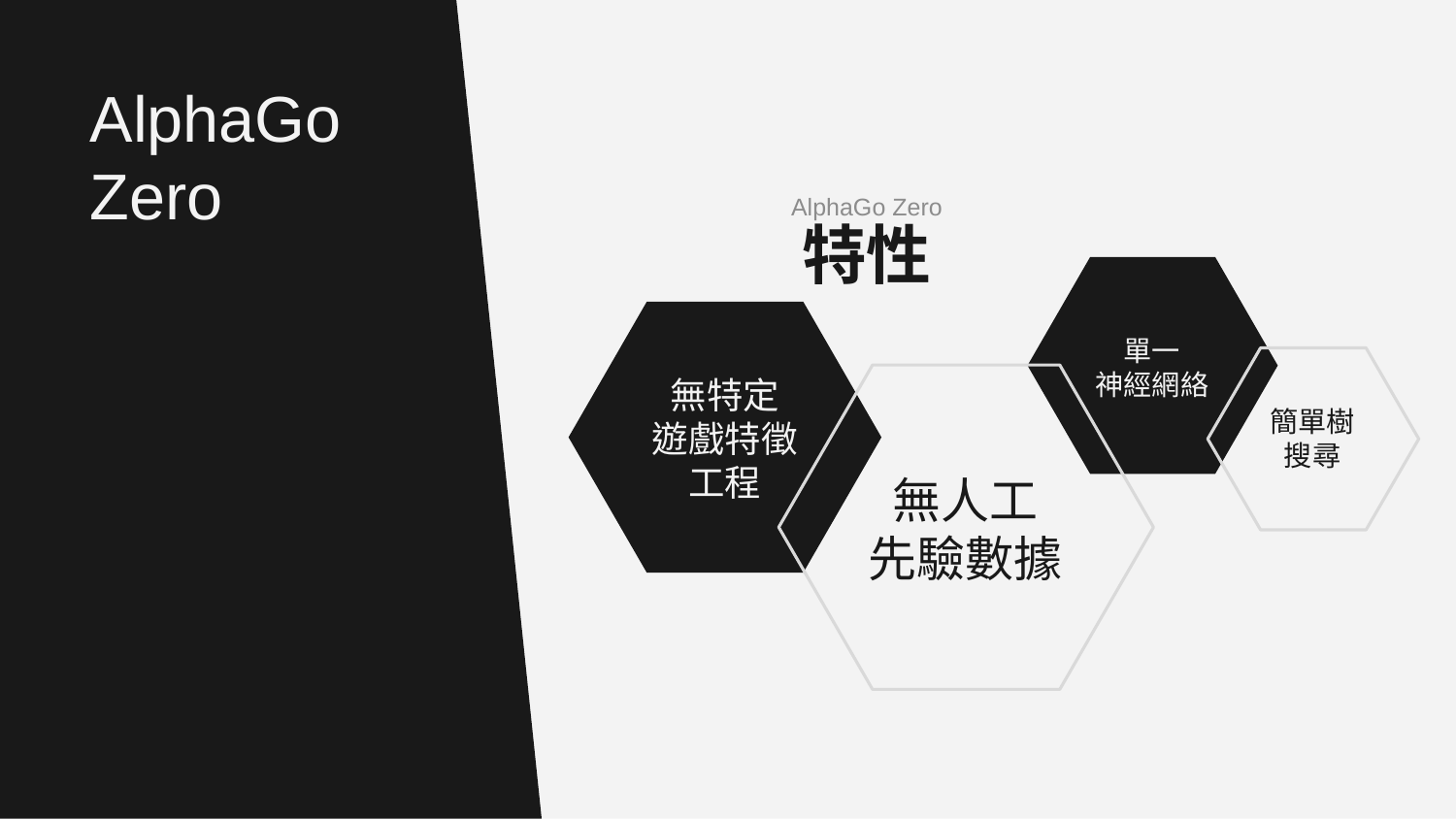

AlphaGo Zero
AlphaGo Zero
特性

單一
神經網絡

無特定
遊戲特徵
工程
簡單樹
搜尋
無人工
先驗數據